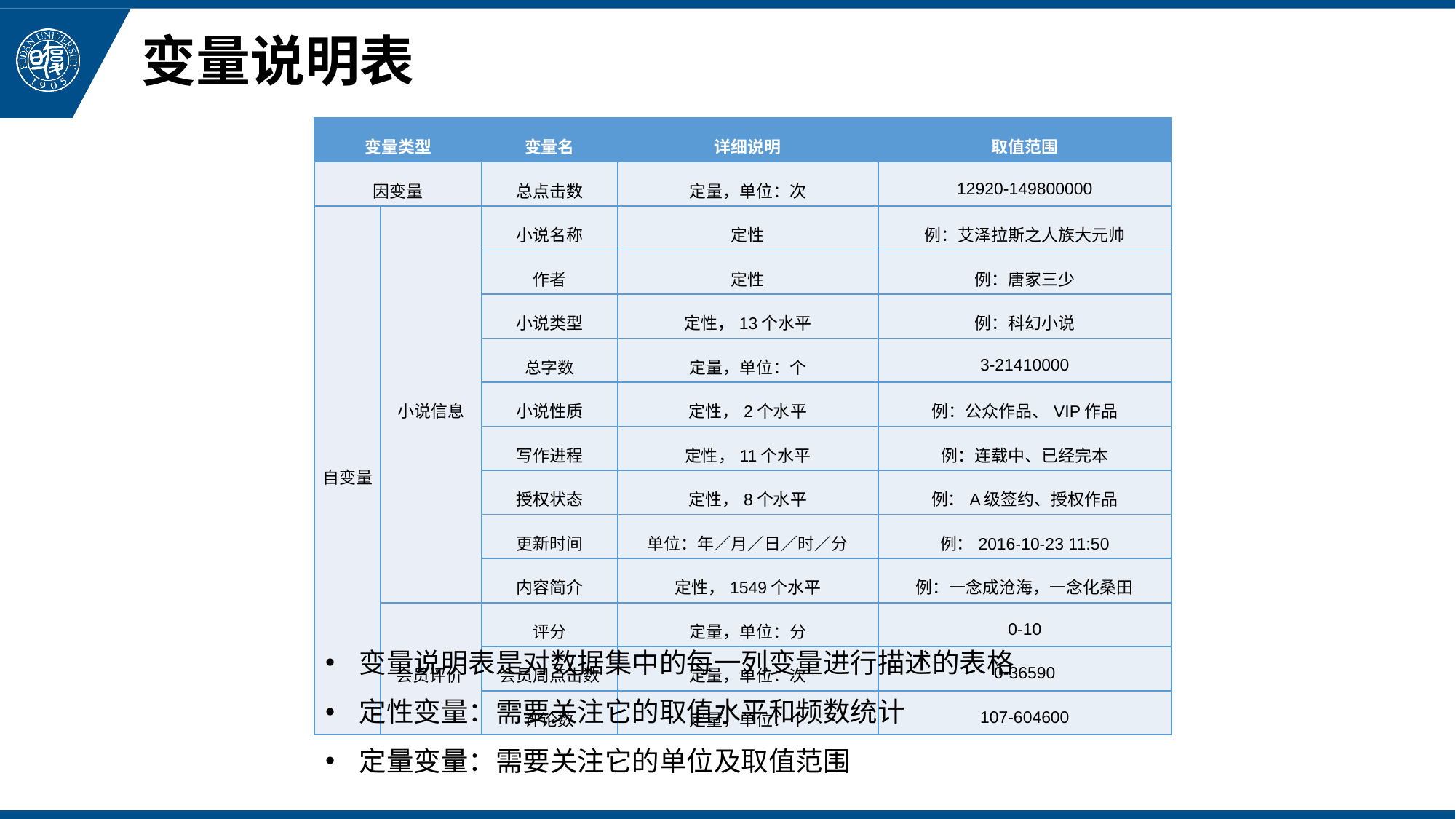

# 变量说明表
| 变量类型 |  | 变量名 | 详细说明 | 取值范围 |
| --- | --- | --- | --- | --- |
| 因变量 |  | 总点击数 | 定量，单位：次 | 12920-149800000 |
| 自变量 | 小说信息 | 小说名称 | 定性 | 例：艾泽拉斯之人族大元帅 |
|  |  | 作者 | 定性 | 例：唐家三少 |
|  |  | 小说类型 | 定性，13个水平 | 例：科幻小说 |
|  |  | 总字数 | 定量，单位：个 | 3-21410000 |
|  |  | 小说性质 | 定性，2个水平 | 例：公众作品、VIP作品 |
|  |  | 写作进程 | 定性，11个水平 | 例：连载中、已经完本 |
|  |  | 授权状态 | 定性，8个水平 | 例：A级签约、授权作品 |
|  |  | 更新时间 | 单位：年／月／日／时／分 | 例：2016-10-23 11:50 |
|  |  | 内容简介 | 定性，1549个水平 | 例：一念成沧海，一念化桑田 |
|  | 会员评价 | 评分 | 定量，单位：分 | 0-10 |
|  |  | 会员周点击数 | 定量，单位：次 | 0-36590 |
|  |  | 评论数 | 定量，单位：个 | 107-604600 |
变量说明表是对数据集中的每一列变量进行描述的表格
定性变量：需要关注它的取值水平和频数统计
定量变量：需要关注它的单位及取值范围